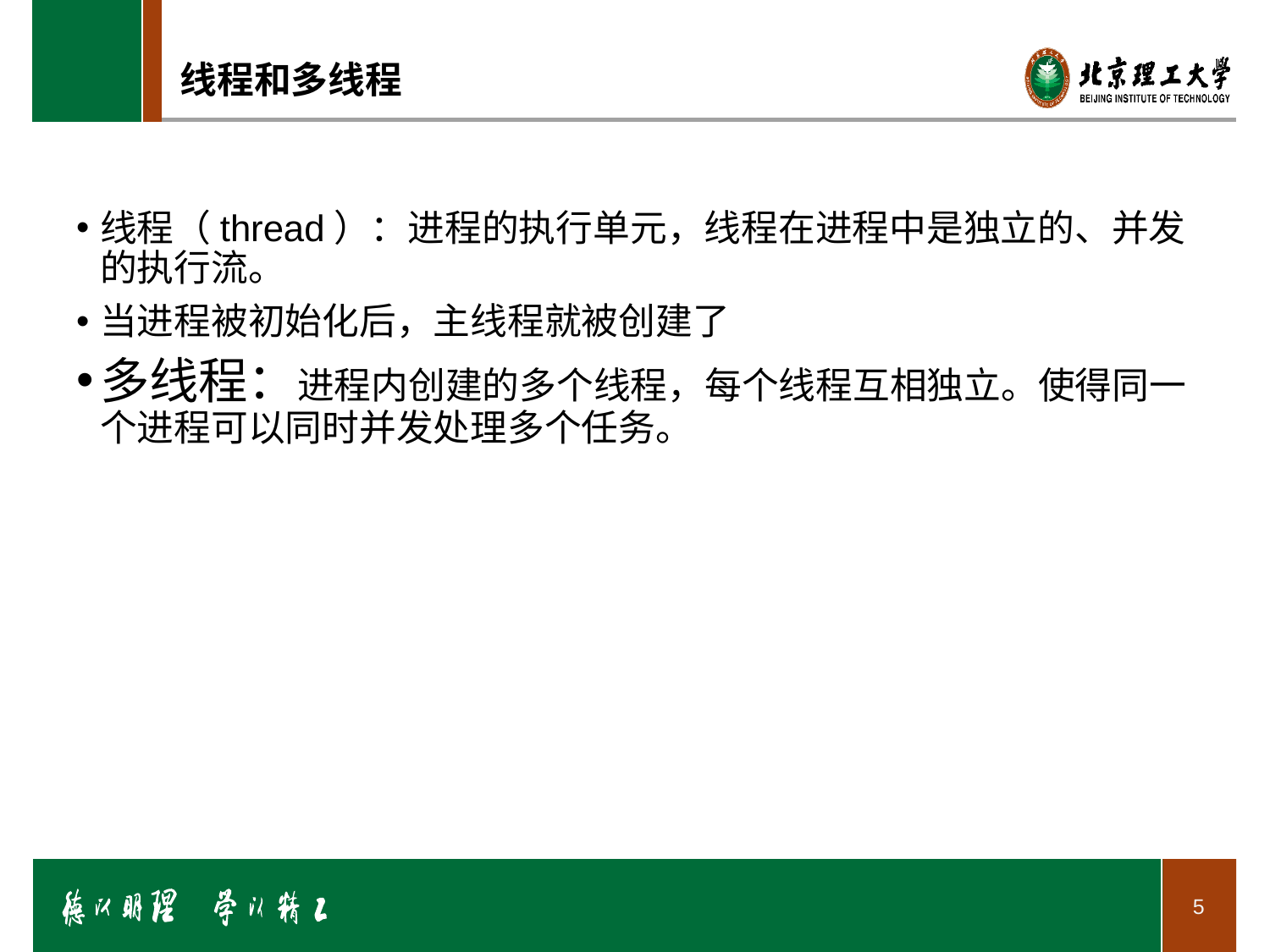

# 线程和多线程
线程（thread）：进程的执行单元，线程在进程中是独立的、并发的执行流。
当进程被初始化后，主线程就被创建了
多线程：进程内创建的多个线程，每个线程互相独立。使得同一个进程可以同时并发处理多个任务。